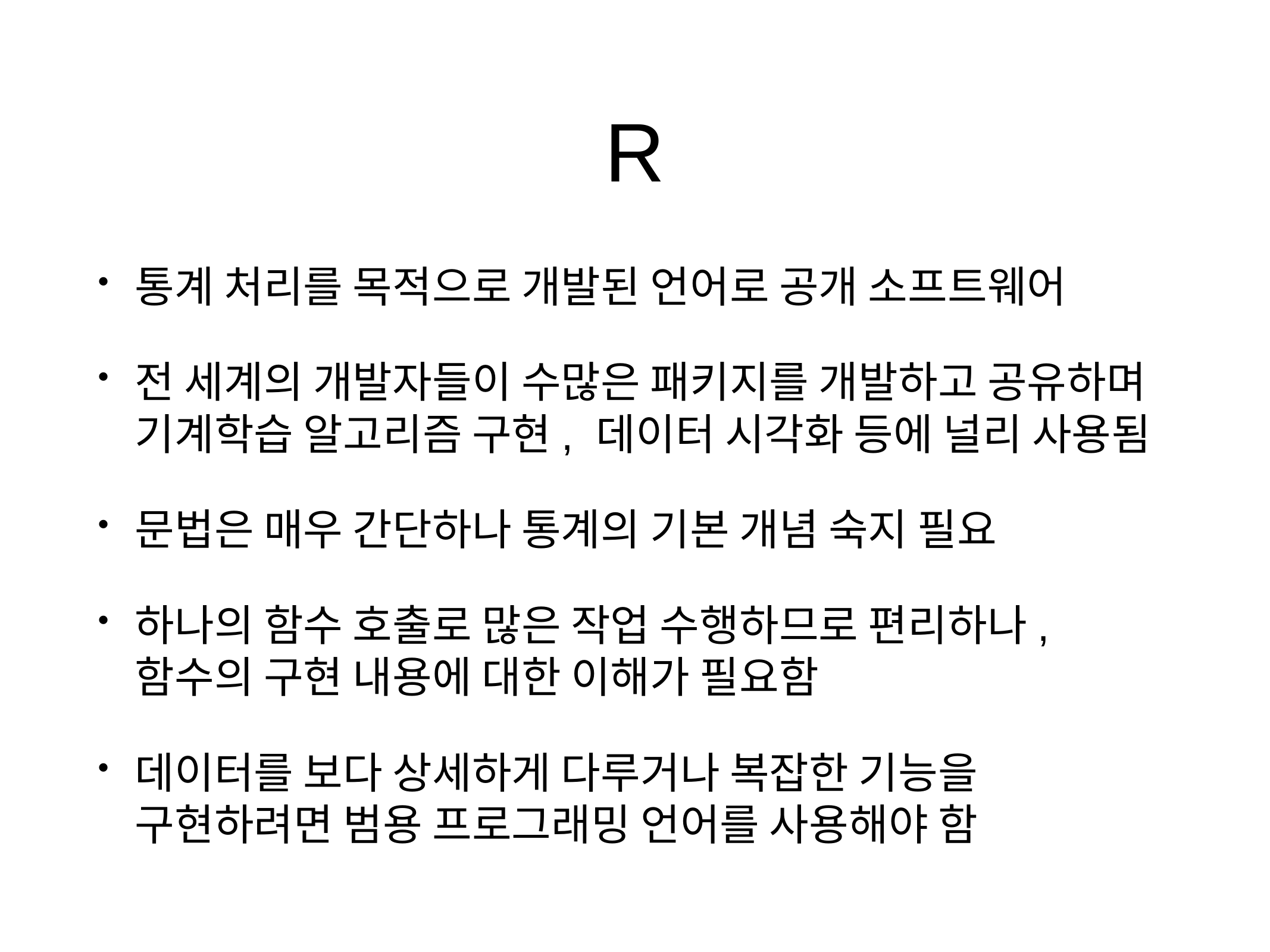

# R
통계 처리를 목적으로 개발된 언어로 공개 소프트웨어
전 세계의 개발자들이 수많은 패키지를 개발하고 공유하며 기계학습 알고리즘 구현, 데이터 시각화 등에 널리 사용됨
문법은 매우 간단하나 통계의 기본 개념 숙지 필요
하나의 함수 호출로 많은 작업 수행하므로 편리하나, 함수의 구현 내용에 대한 이해가 필요함
데이터를 보다 상세하게 다루거나 복잡한 기능을 구현하려면 범용 프로그래밍 언어를 사용해야 함
87